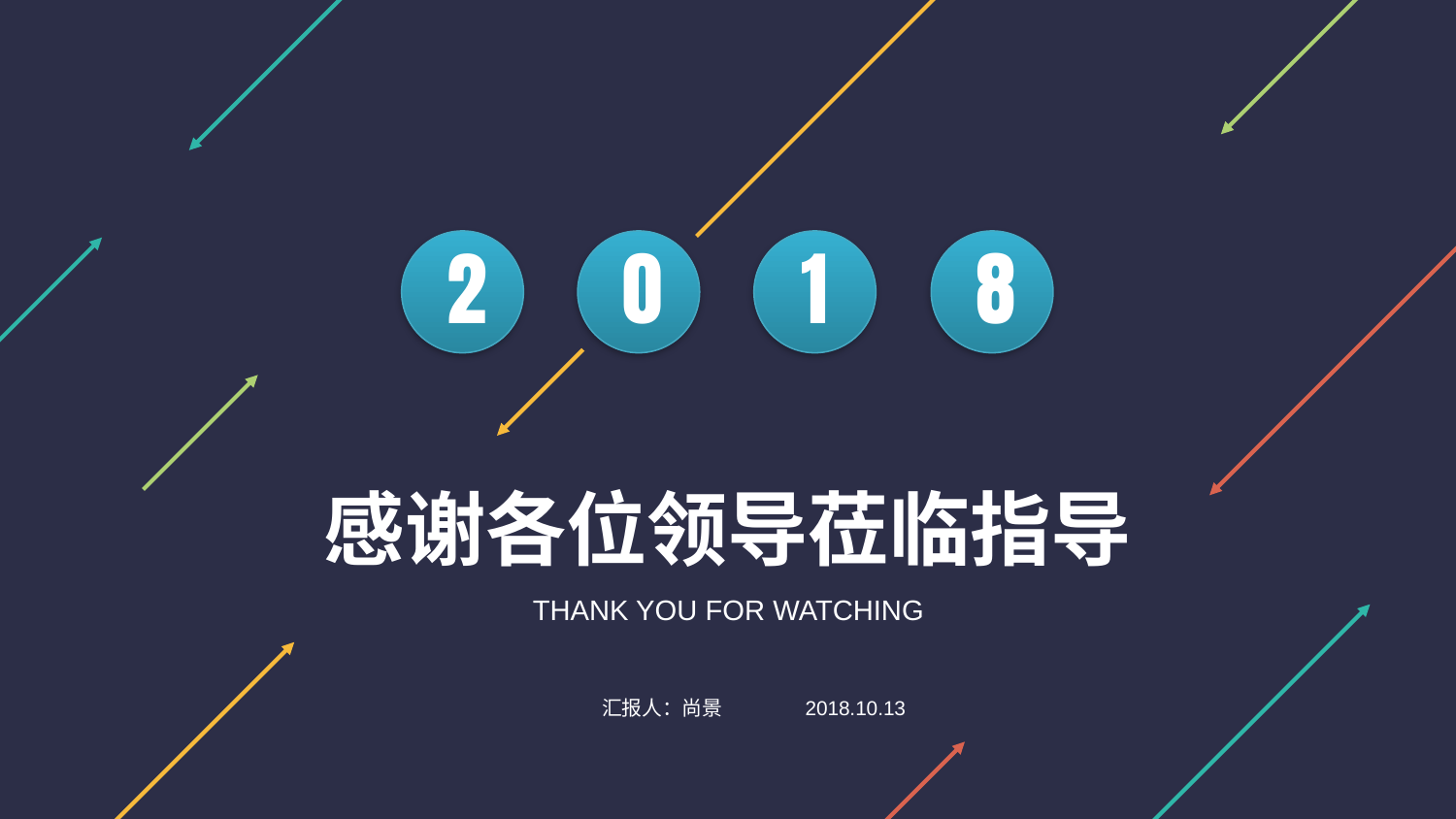

2
0
1
8
感谢各位领导莅临指导
THANK YOU FOR WATCHING
2018.10.13
汇报人：尚景